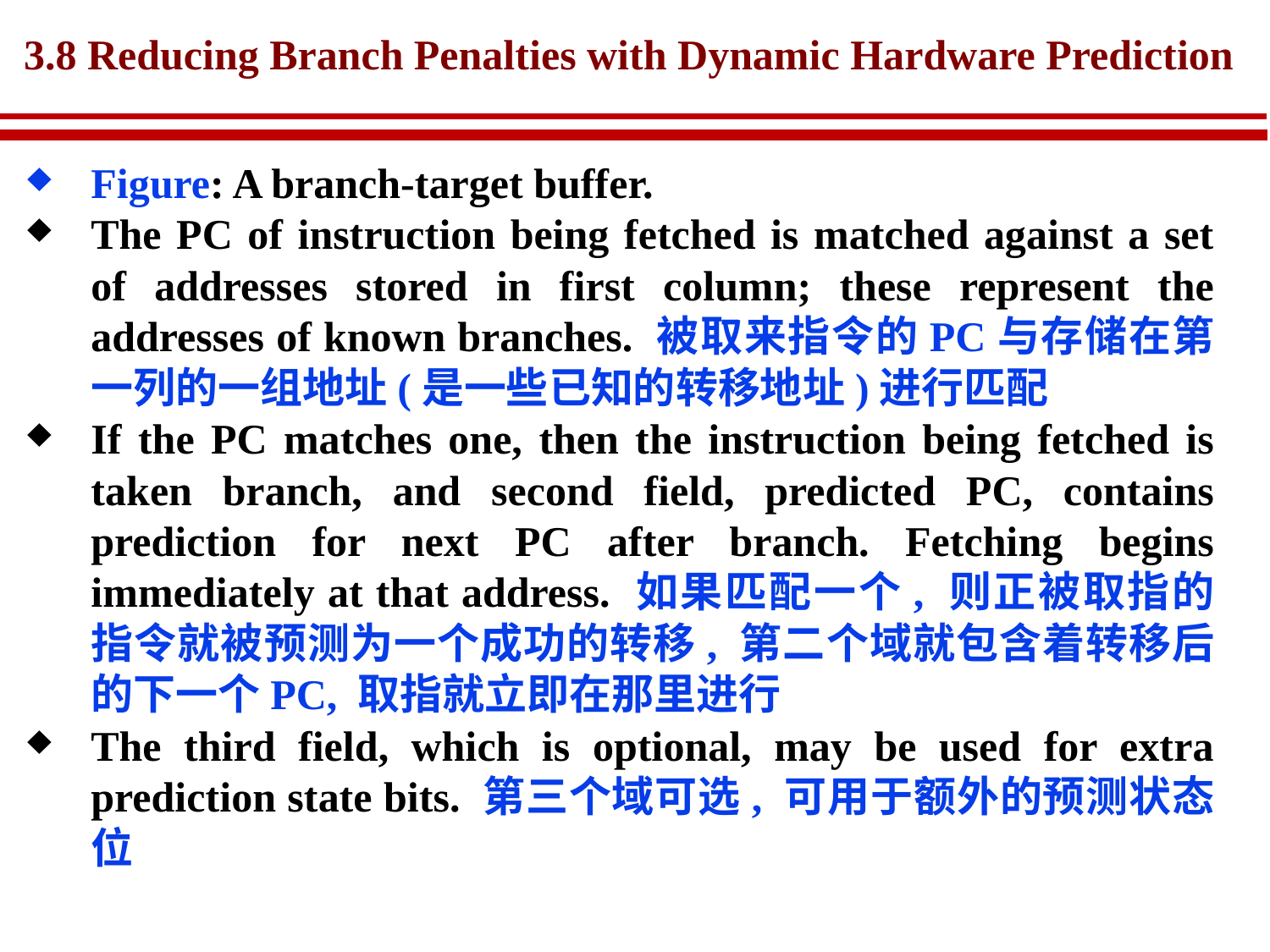

# 3.8 Reducing Branch Penalties with Dynamic Hardware Prediction
Figure: A branch-target buffer.
The PC of instruction being fetched is matched against a set of addresses stored in first column; these represent the addresses of known branches. 被取来指令的PC与存储在第一列的一组地址(是一些已知的转移地址)进行匹配
If the PC matches one, then the instruction being fetched is taken branch, and second field, predicted PC, contains prediction for next PC after branch. Fetching begins immediately at that address. 如果匹配一个, 则正被取指的指令就被预测为一个成功的转移, 第二个域就包含着转移后的下一个PC, 取指就立即在那里进行
The third field, which is optional, may be used for extra prediction state bits. 第三个域可选, 可用于额外的预测状态位